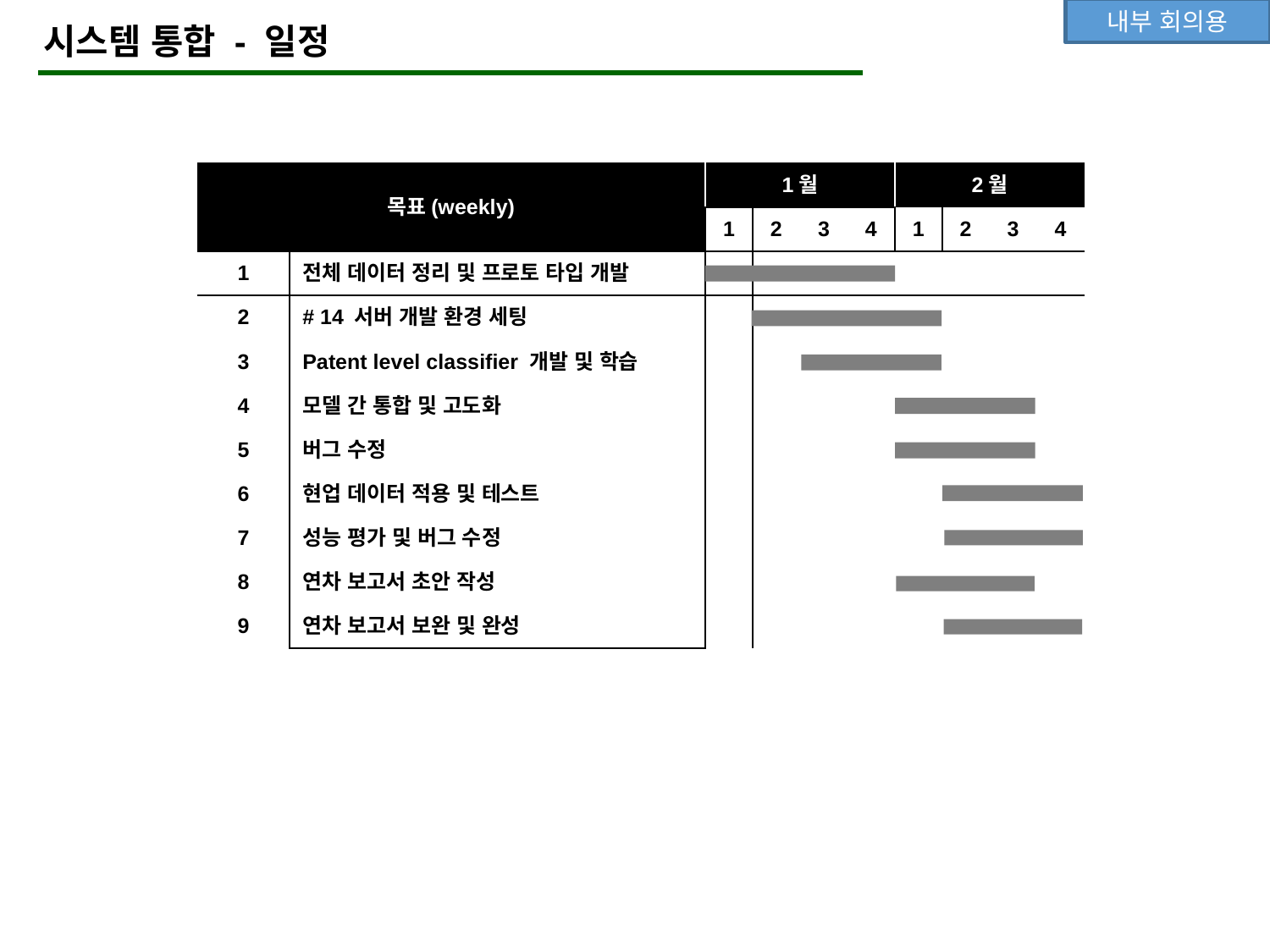

내부 회의용
시스템 통합 - 일정
| 목표(weekly) |  | 1월 |  |  |  | 2월 |  |  |  |
| --- | --- | --- | --- | --- | --- | --- | --- | --- | --- |
|  |  | 1 | 2 | 3 | 4 | 1 | 2 | 3 | 4 |
| 1 | 전체 데이터 정리 및 프로토 타입 개발 |  |  |  |  |  |  |  |  |
| 2 | # 14 서버 개발 환경 세팅 |  |  |  |  |  |  |  |  |
| 3 | Patent level classifier 개발 및 학습 |  |  |  |  |  |  |  |  |
| 4 | 모델 간 통합 및 고도화 |  |  |  |  |  |  |  |  |
| 5 | 버그 수정 |  |  |  |  |  |  |  |  |
| 6 | 현업 데이터 적용 및 테스트 |  |  |  |  |  |  |  |  |
| 7 | 성능 평가 및 버그 수정 |  |  |  |  |  |  |  |  |
| 8 | 연차 보고서 초안 작성 |  |  |  |  |  |  |  |  |
| 9 | 연차 보고서 보완 및 완성 |  |  |  |  |  |  |  |  |